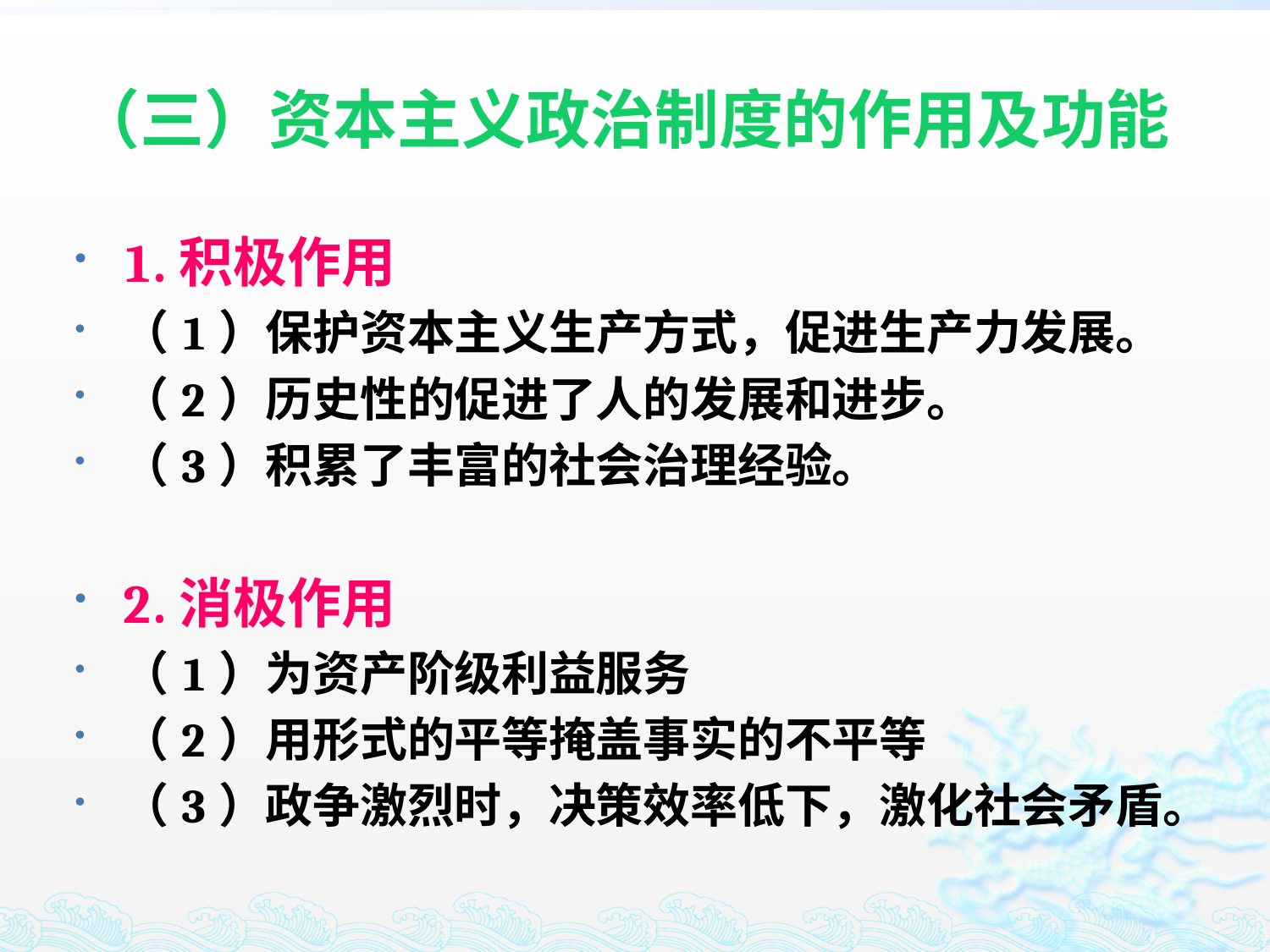

# （三）资本主义政治制度的作用及功能
1.积极作用
（1）保护资本主义生产方式，促进生产力发展。
（2）历史性的促进了人的发展和进步。
（3）积累了丰富的社会治理经验。

2.消极作用
（1）为资产阶级利益服务
（2）用形式的平等掩盖事实的不平等
（3）政争激烈时，决策效率低下，激化社会矛盾。